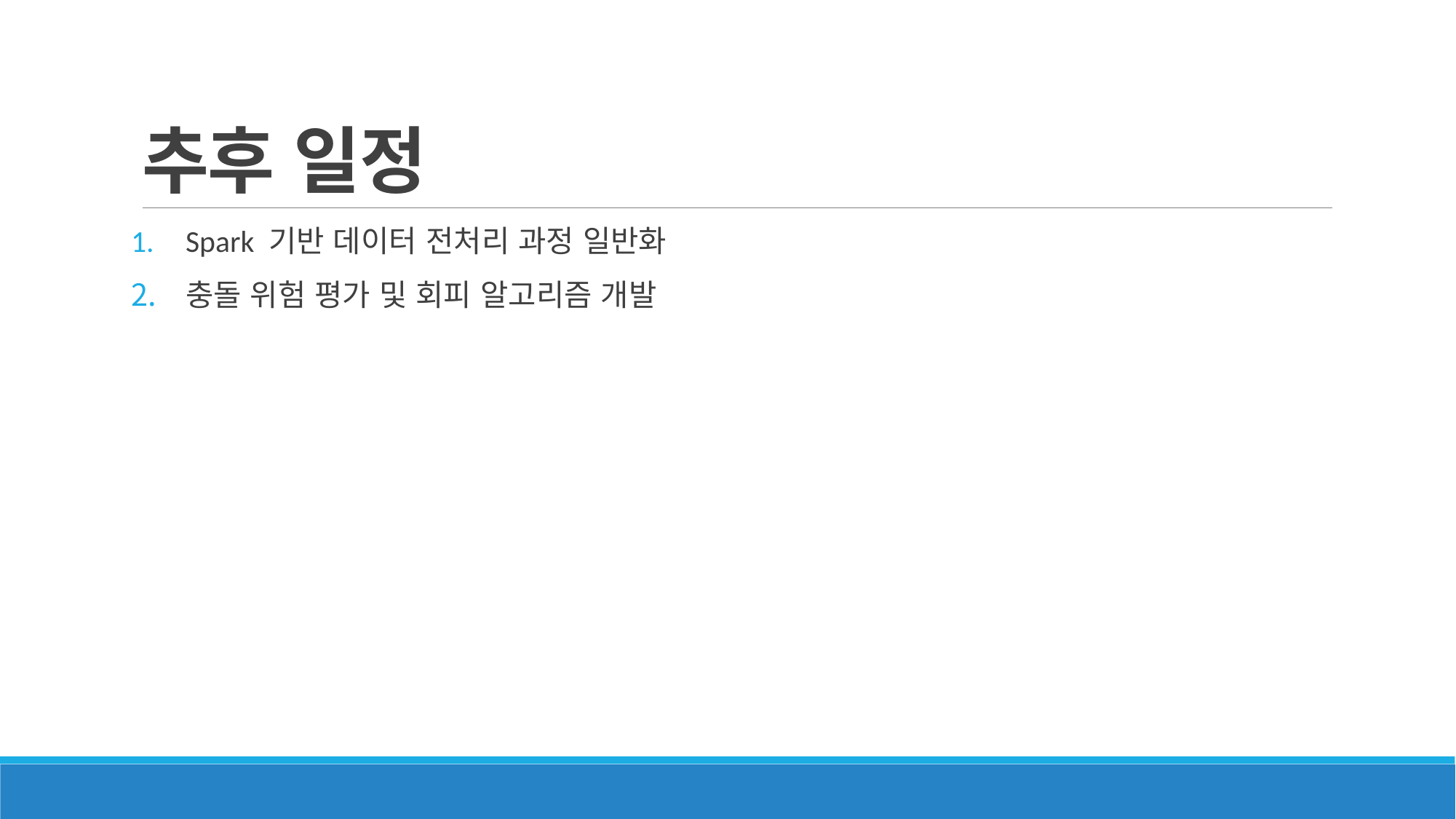

# 추후 일정
Spark 기반 데이터 전처리 과정 일반화
충돌 위험 평가 및 회피 알고리즘 개발